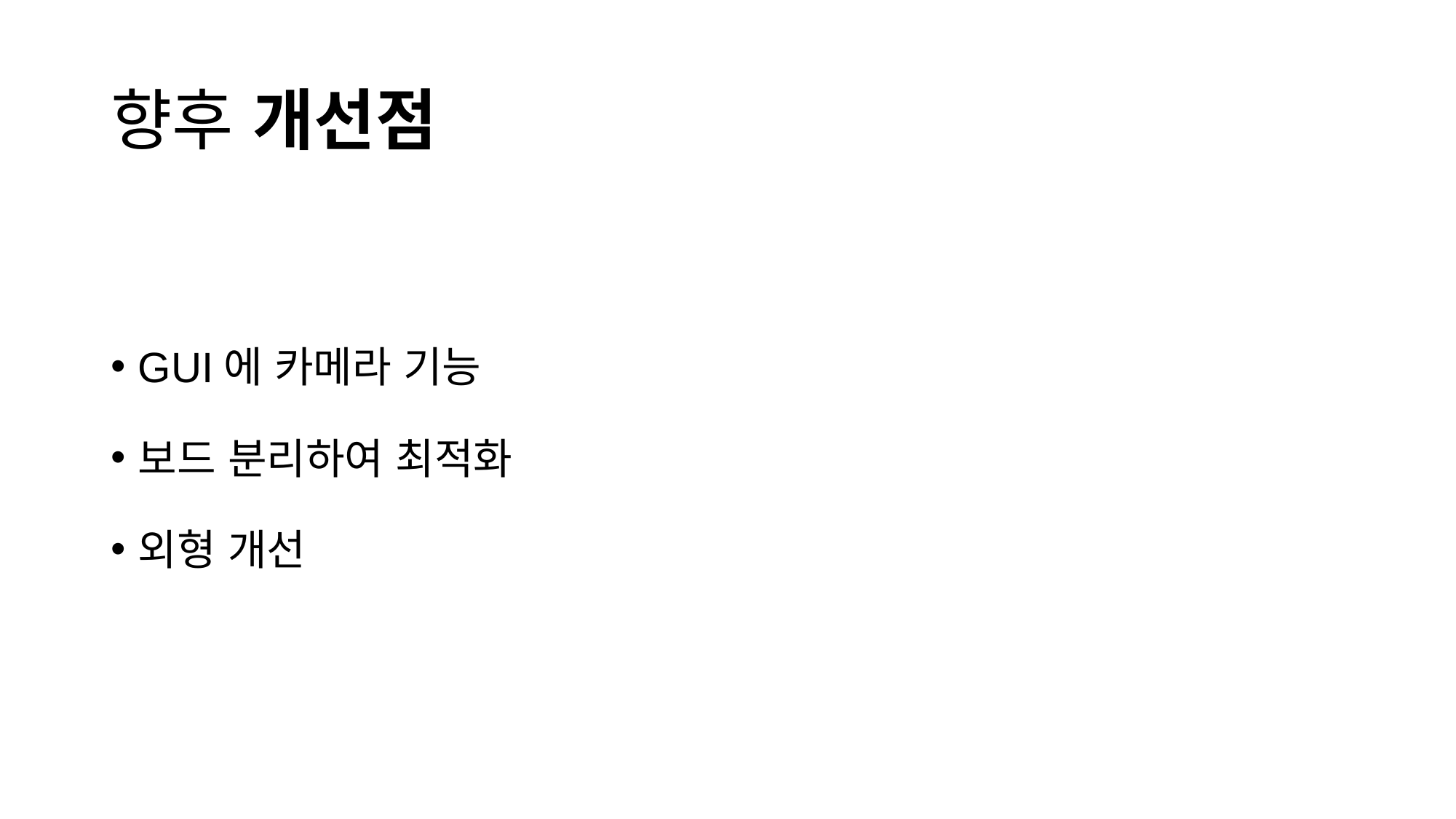

# 향후 개선점
GUI에 카메라 기능
보드 분리하여 최적화
외형 개선